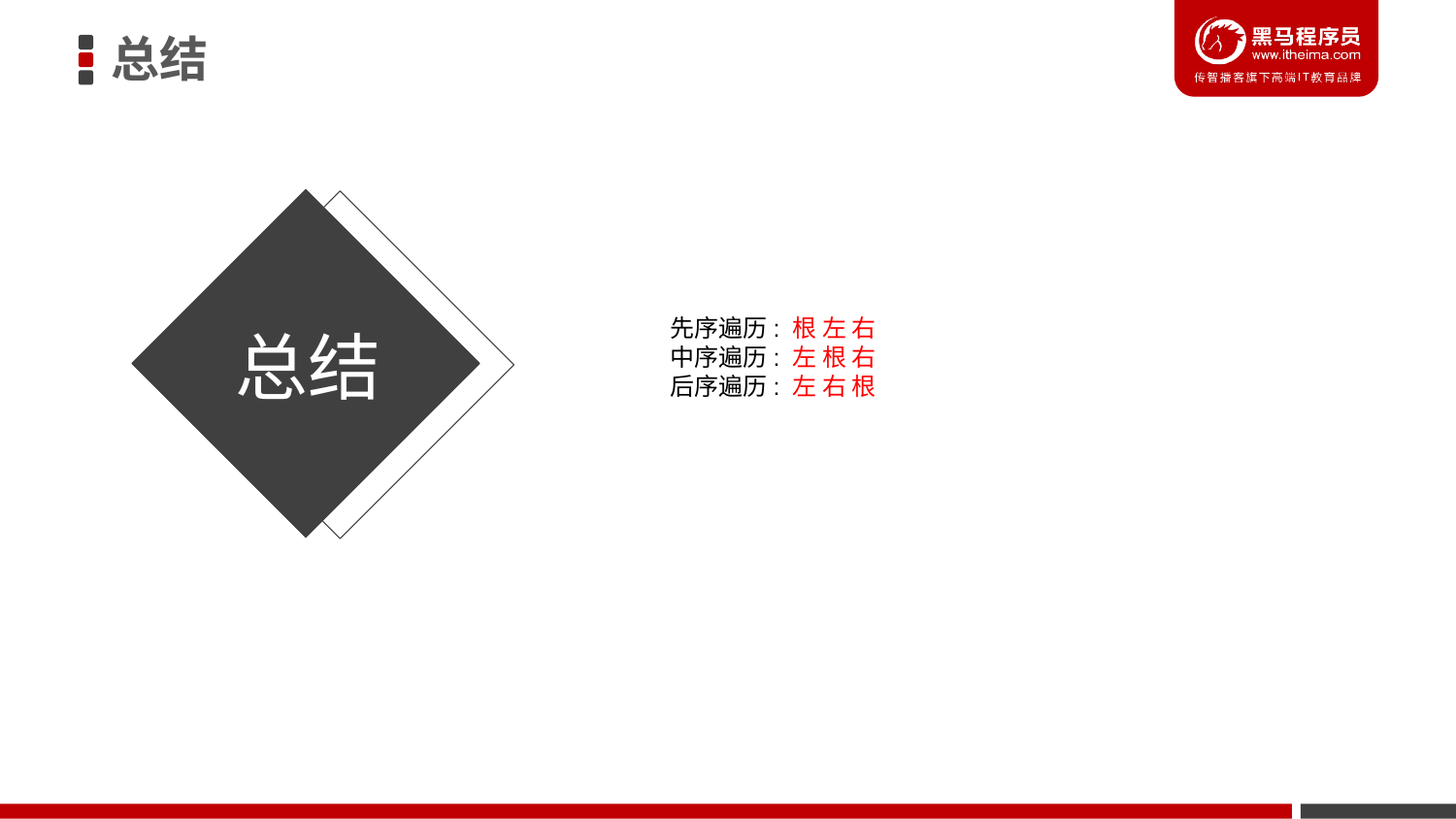

总结

总结
先序遍历: 根 左 右
中序遍历: 左 根 右
后序遍历: 左 右 根